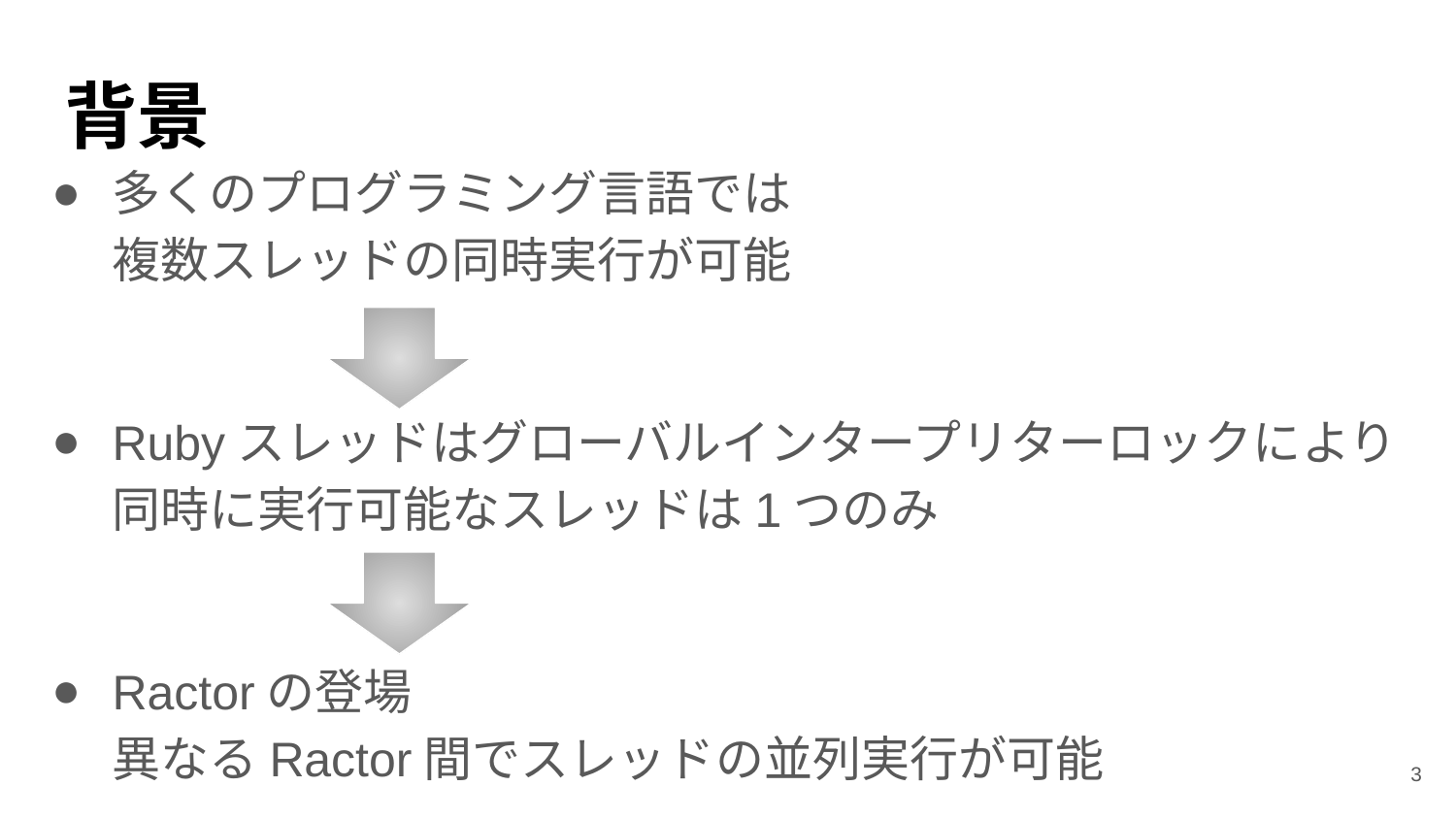

# 背景
多くのプログラミング言語では
複数スレッドの同時実行が可能

Rubyスレッドはグローバルインタープリターロックにより
同時に実行可能なスレッドは1つのみ

Ractorの登場
異なるRactor間でスレッドの並列実行が可能

3